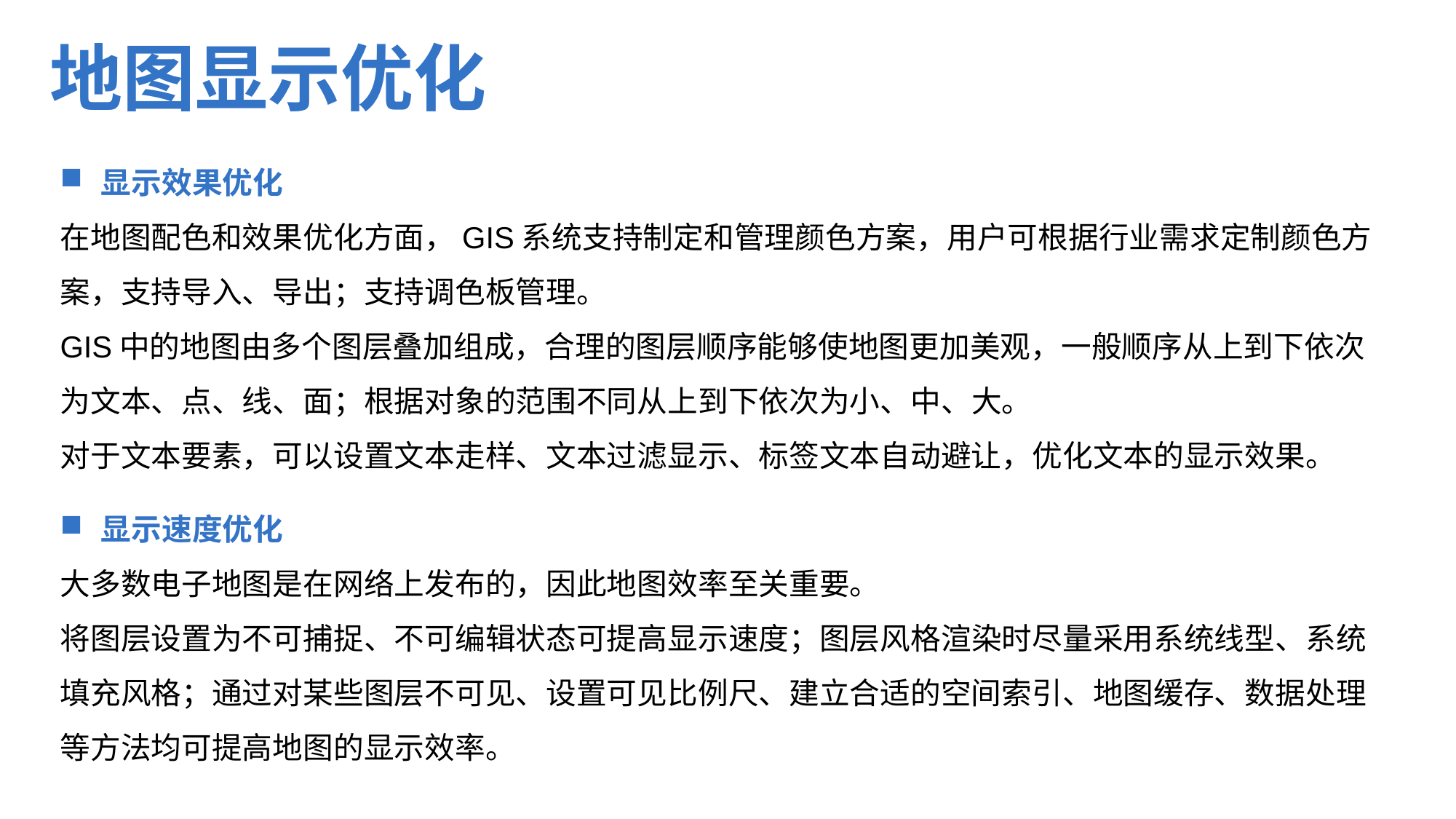

# 地图显示优化
显示效果优化
在地图配色和效果优化方面，GIS系统支持制定和管理颜色方案，用户可根据行业需求定制颜色方案，支持导入、导出；支持调色板管理。
GIS中的地图由多个图层叠加组成，合理的图层顺序能够使地图更加美观，一般顺序从上到下依次为文本、点、线、面；根据对象的范围不同从上到下依次为小、中、大。
对于文本要素，可以设置文本走样、文本过滤显示、标签文本自动避让，优化文本的显示效果。
显示速度优化
大多数电子地图是在网络上发布的，因此地图效率至关重要。
将图层设置为不可捕捉、不可编辑状态可提高显示速度；图层风格渲染时尽量采用系统线型、系统填充风格；通过对某些图层不可见、设置可见比例尺、建立合适的空间索引、地图缓存、数据处理等方法均可提高地图的显示效率。